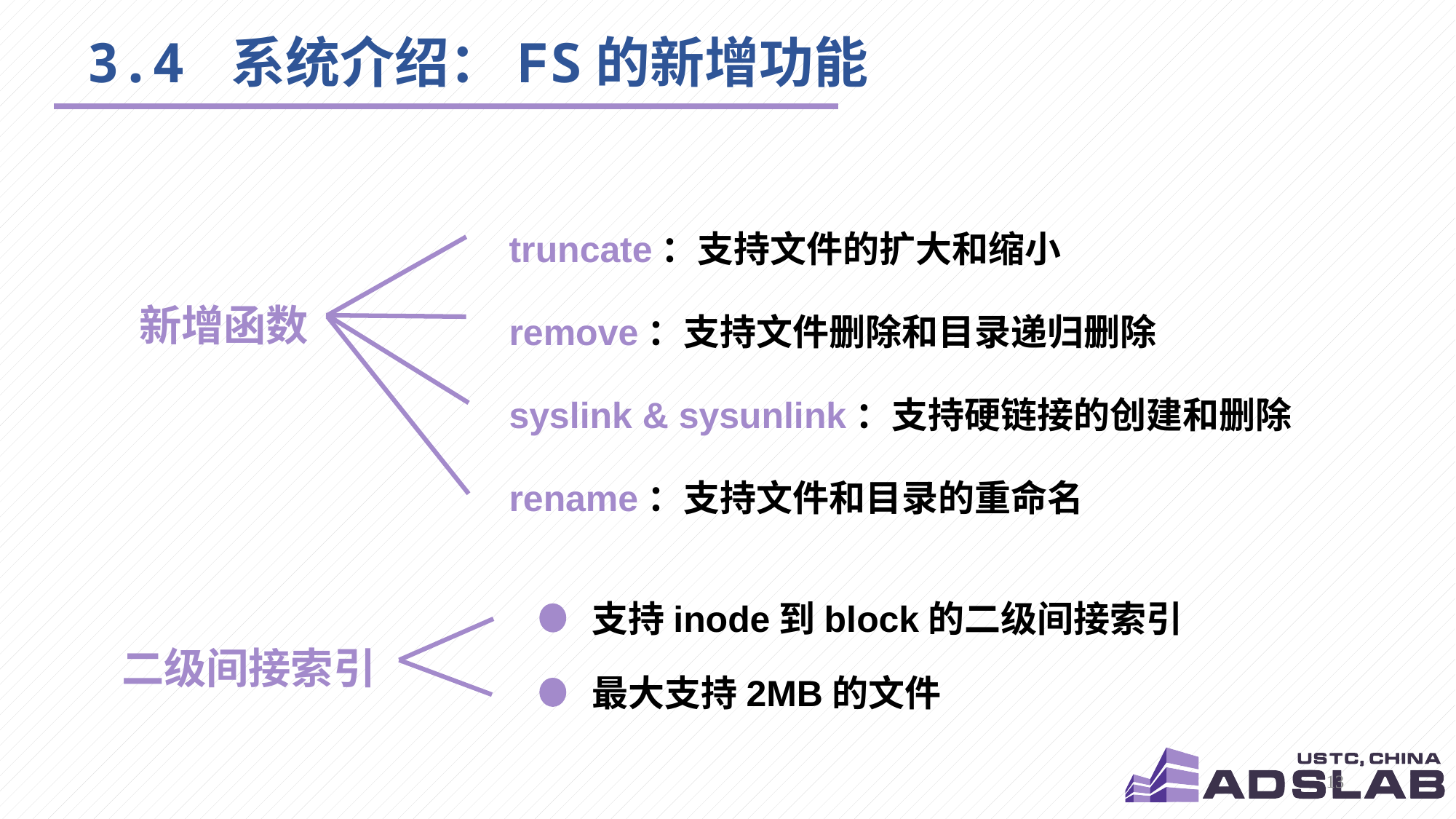

# 3.4 系统介绍：FS的新增功能

truncate：支持文件的扩大和缩小
remove：支持文件删除和目录递归删除
syslink & sysunlink：支持硬链接的创建和删除
rename：支持文件和目录的重命名
新增函数
支持inode到block的二级间接索引

二级间接索引
最大支持2MB的文件